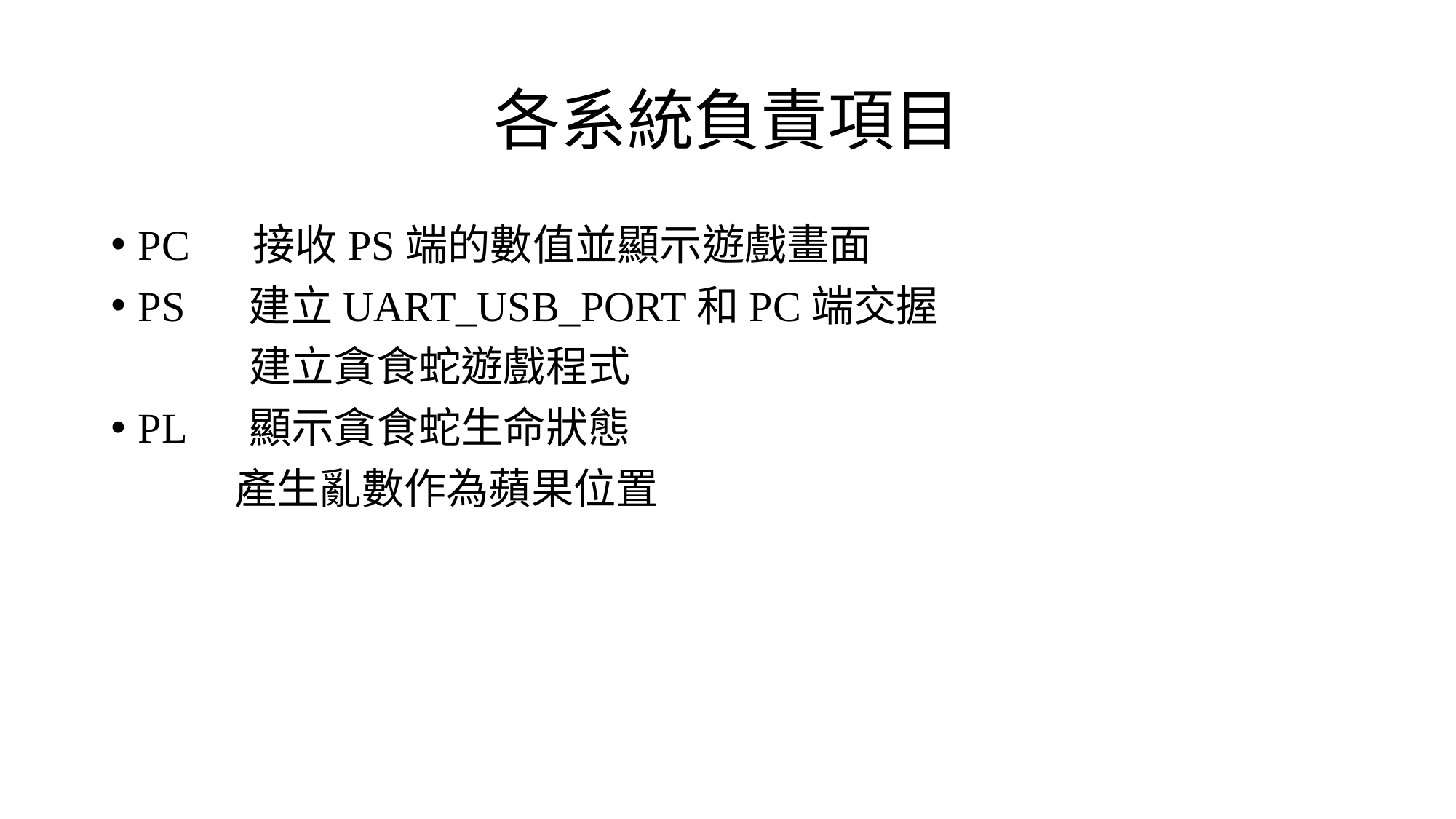

# 各系統負責項目
PC     接收PS端的數值並顯示遊戲畫面
PS     建立UART_USB_PORT和PC端交握
   	  建立貪食蛇遊戲程式
PL     顯示貪食蛇生命狀態
            產生亂數作為蘋果位置